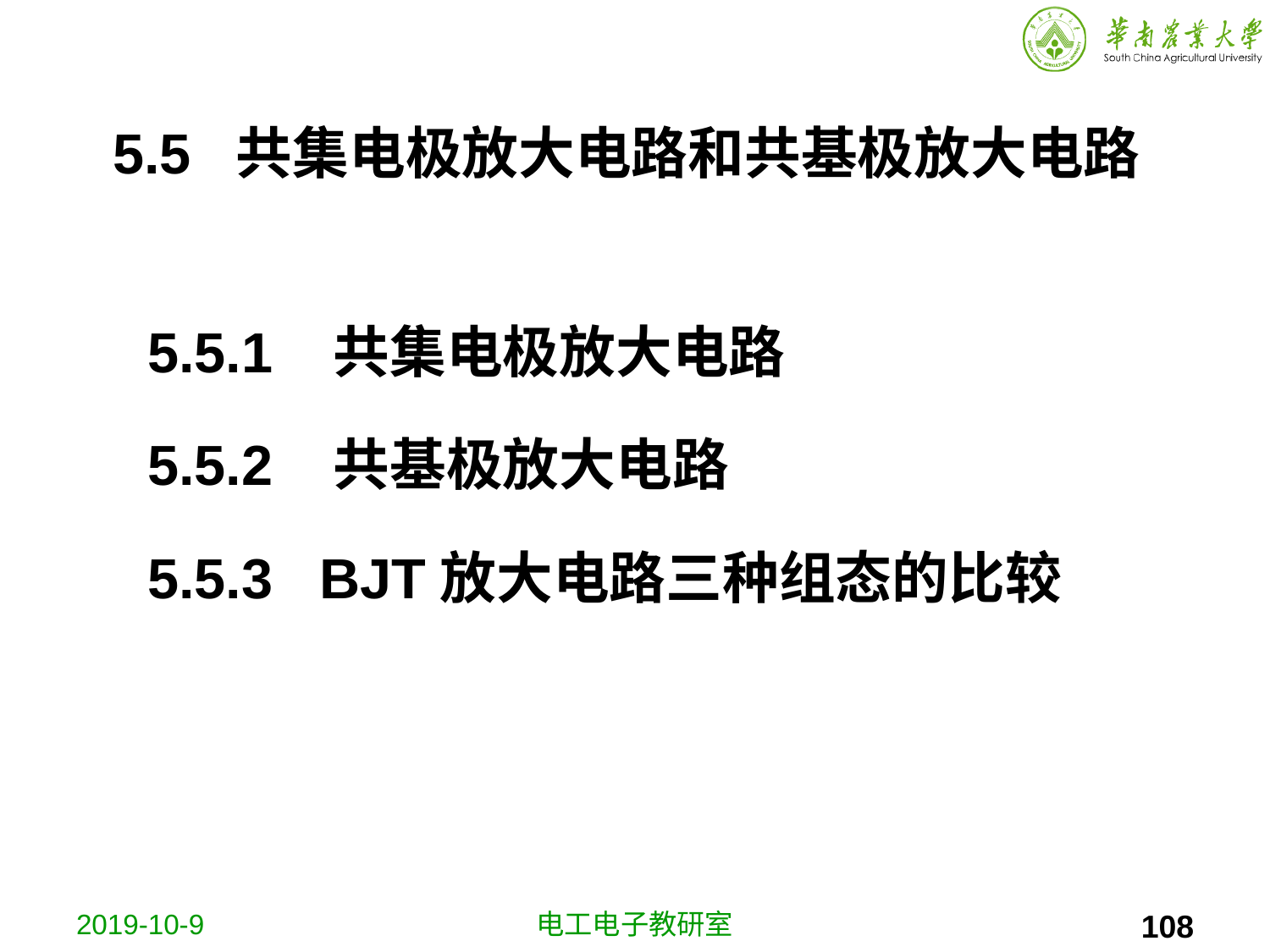

# 5.5  共集电极放大电路和共基极放大电路
5.5.1   共集电极放大电路
5.5.2   共基极放大电路
5.5.3   BJT放大电路三种组态的比较
2019-10-9
电工电子教研室
108